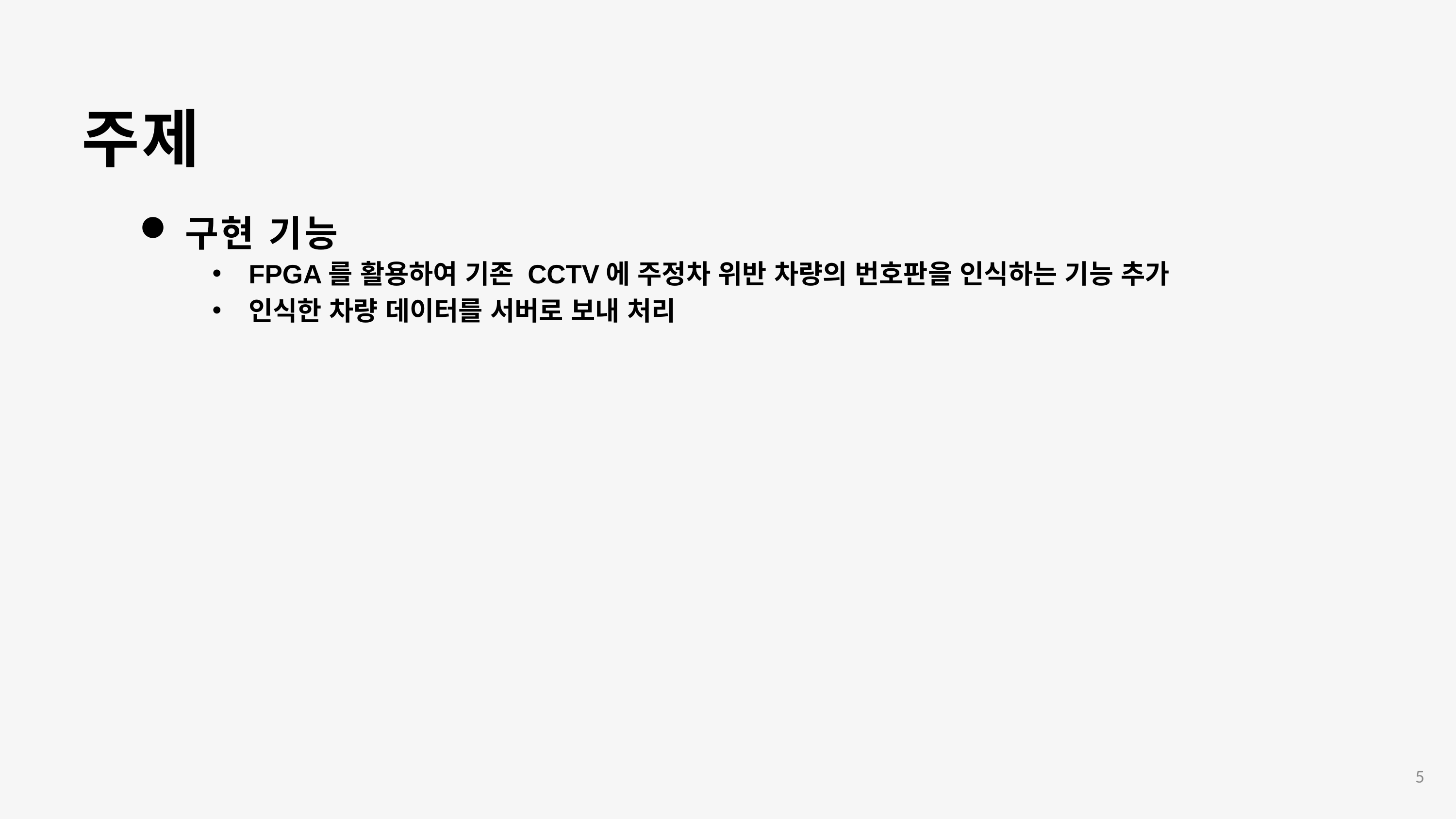

주제
구현 기능
FPGA를 활용하여 기존 CCTV에 주정차 위반 차량의 번호판을 인식하는 기능 추가
인식한 차량 데이터를 서버로 보내 처리
5